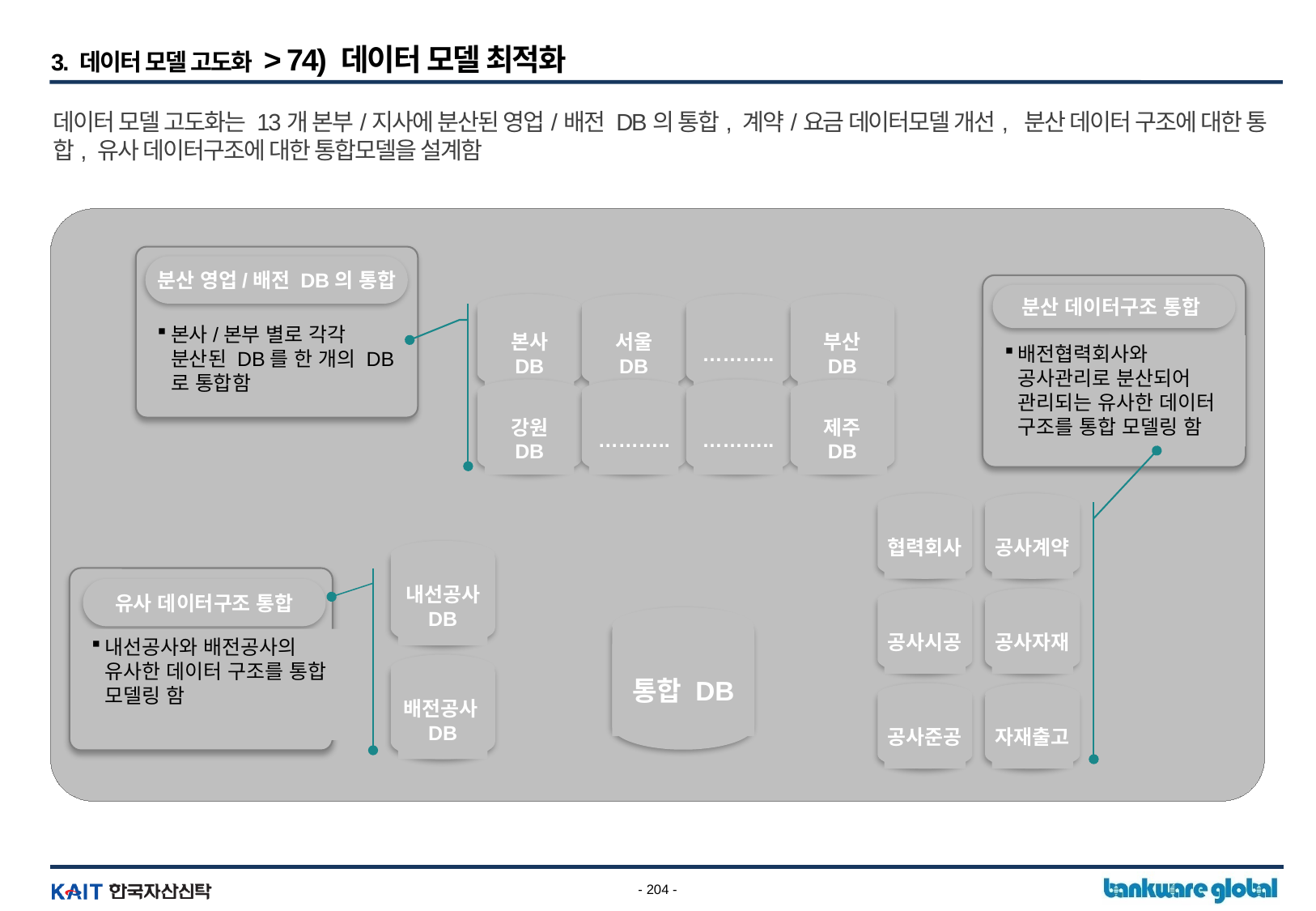

3. 데이터 모델 고도화 > 74) 데이터 모델 최적화
데이터 모델 고도화는 13개 본부/지사에 분산된 영업/배전 DB의 통합, 계약/요금 데이터모델 개선,  분산 데이터 구조에 대한 통합, 유사 데이터구조에 대한 통합모델을 설계함

분산 영업/배전 DB의 통합

분산 데이터구조 통합

본사
DB

서울
DB

………..

부산
DB

본사/본부 별로 각각 분산된 DB를 한 개의 DB로 통합함
배전협력회사와 공사관리로 분산되어 관리되는 유사한 데이터 구조를 통합 모델링 함

강원
DB

………..

………..

제주
DB

협력회사

공사계약

내선공사
DB

유사 데이터구조 통합

공사시공

공사자재

통합 DB

내선공사와 배전공사의  유사한 데이터 구조를 통합 모델링 함

배전공사DB

공사준공

자재출고